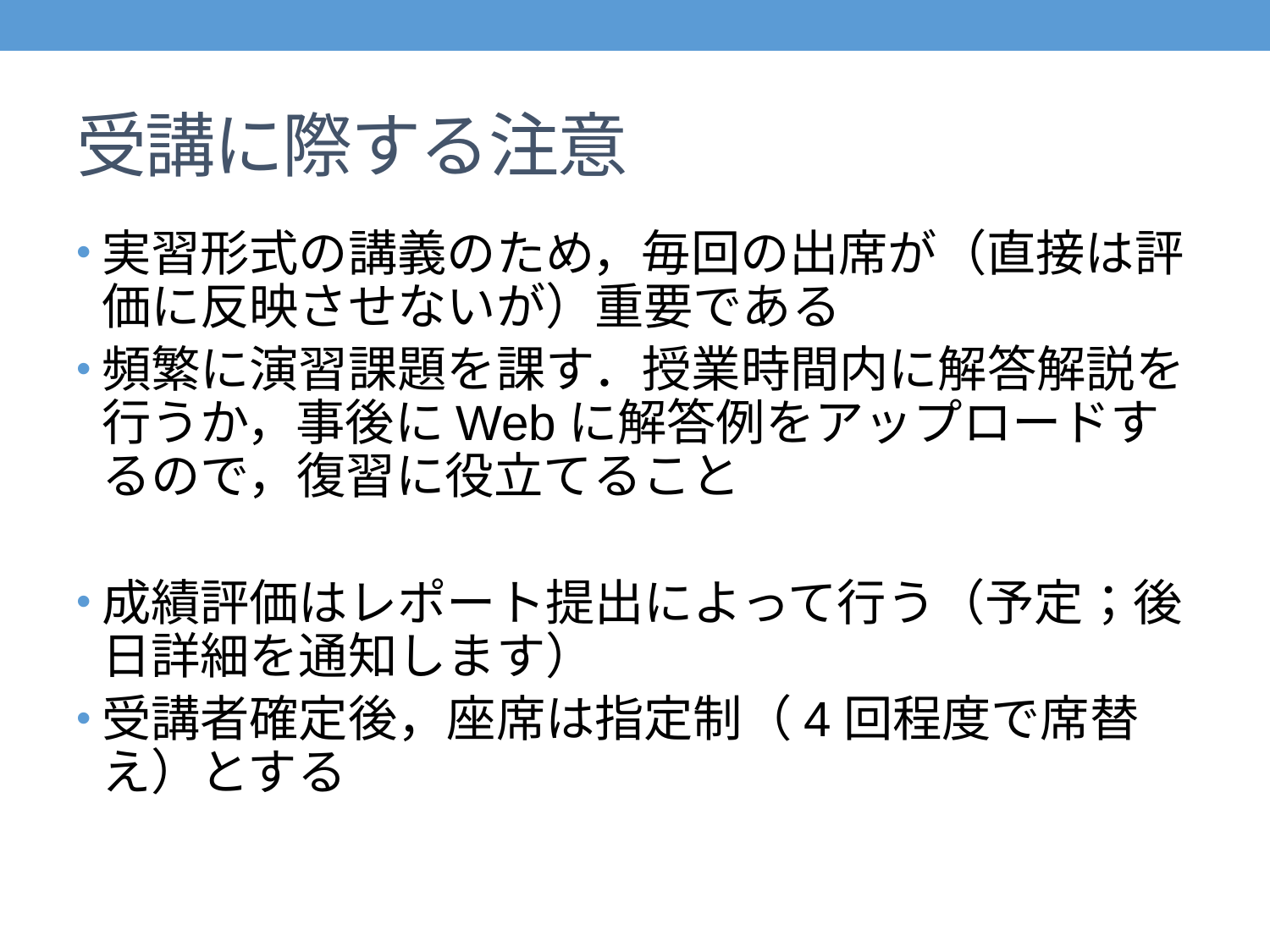

# 受講に際する注意
実習形式の講義のため，毎回の出席が（直接は評価に反映させないが）重要である
頻繁に演習課題を課す．授業時間内に解答解説を行うか，事後にWebに解答例をアップロードするので，復習に役立てること

成績評価はレポート提出によって行う（予定；後日詳細を通知します）
受講者確定後，座席は指定制（4回程度で席替え）とする